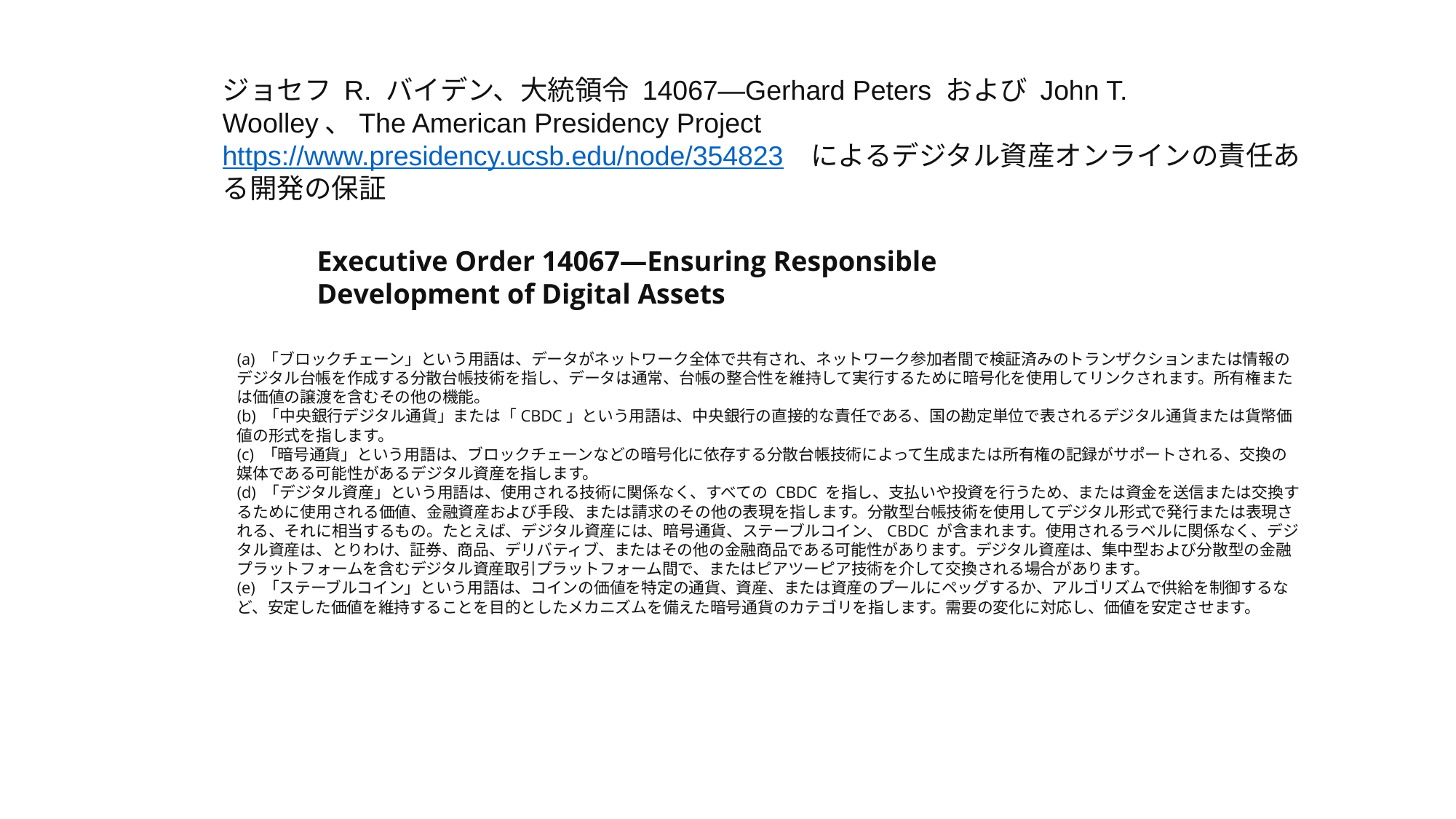

ジョセフ R. バイデン、大統領令 14067—Gerhard Peters および John T. Woolley、The American Presidency Project https://www.presidency.ucsb.edu/node/354823　によるデジタル資産オンラインの責任ある開発の保証
Executive Order 14067—Ensuring Responsible Development of Digital Assets
(a) 「ブロックチェーン」という用語は、データがネットワーク全体で共有され、ネットワーク参加者間で検証済みのトランザクションまたは情報のデジタル台帳を作成する分散台帳技術を指し、データは通常、台帳の整合性を維持して実行するために暗号化を使用してリンクされます。所有権または価値の譲渡を含むその他の機能。
(b) 「中央銀行デジタル通貨」または「CBDC」という用語は、中央銀行の直接的な責任である、国の勘定単位で表されるデジタル通貨または貨幣価値の形式を指します。
(c) 「暗号通貨」という用語は、ブロックチェーンなどの暗号化に依存する分散台帳技術によって生成または所有権の記録がサポートされる、交換の媒体である可能性があるデジタル資産を指します。
(d) 「デジタル資産」という用語は、使用される技術に関係なく、すべての CBDC を指し、支払いや投資を行うため、または資金を送信または交換するために使用される価値、金融資産および手段、または請求のその他の表現を指します。分散型台帳技術を使用してデジタル形式で発行または表現される、それに相当するもの。たとえば、デジタル資産には、暗号通貨、ステーブルコイン、CBDC が含まれます。使用されるラベルに関係なく、デジタル資産は、とりわけ、証券、商品、デリバティブ、またはその他の金融商品である可能性があります。デジタル資産は、集中型および分散型の金融プラットフォームを含むデジタル資産取引プラットフォーム間で、またはピアツーピア技術を介して交換される場合があります。
(e) 「ステーブルコイン」という用語は、コインの価値を特定の通貨、資産、または資産のプールにペッグするか、アルゴリズムで供給を制御するなど、安定した価値を維持することを目的としたメカニズムを備えた暗号通貨のカテゴリを指します。需要の変化に対応し、価値を安定させます。